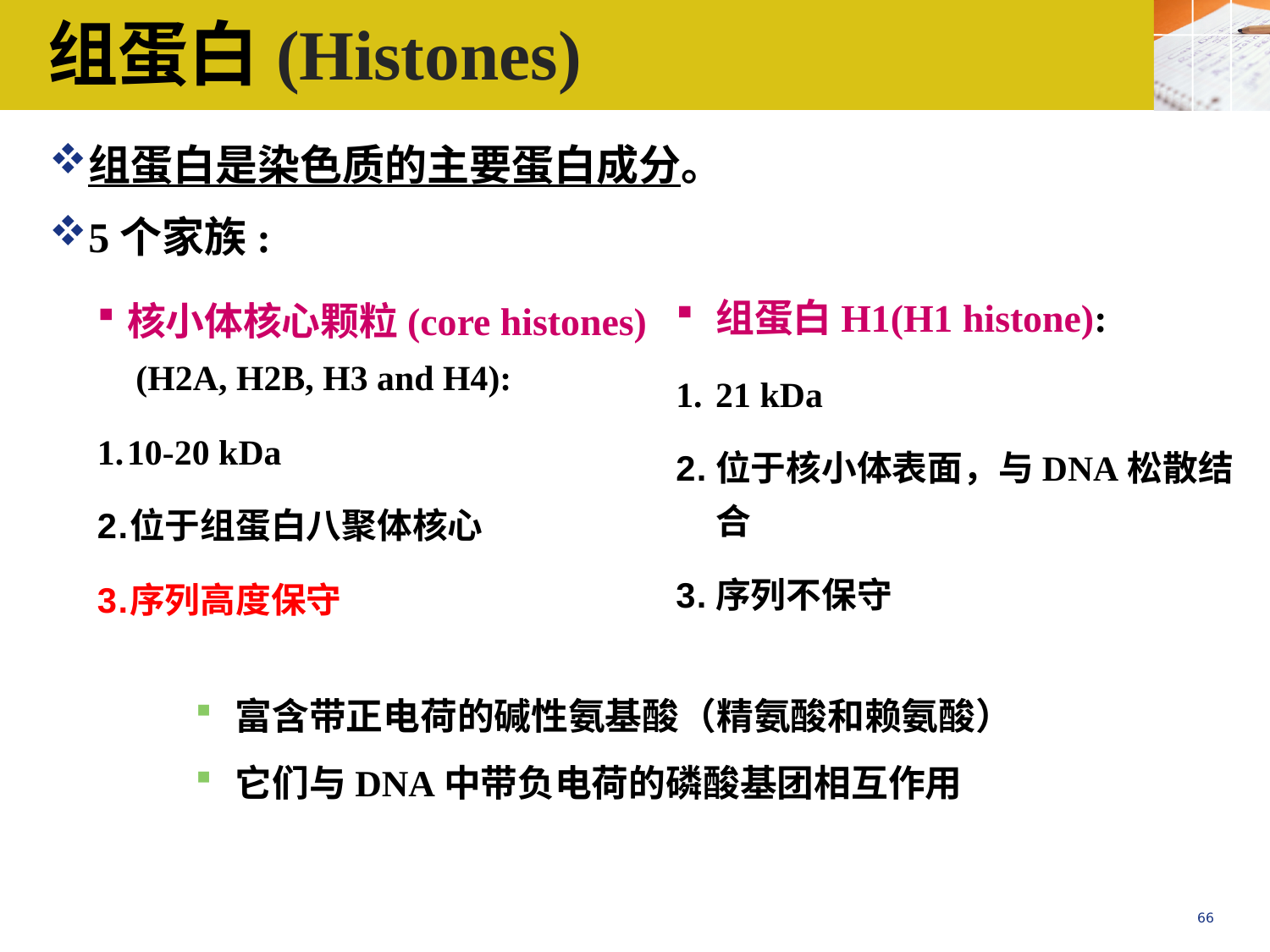

# 组蛋白(Histones)
组蛋白是染色质的主要蛋白成分。
5个家族:
核小体核心颗粒(core histones)
 (H2A, H2B, H3 and H4):
10-20 kDa
位于组蛋白八聚体核心
序列高度保守
组蛋白H1(H1 histone):
21 kDa
位于核小体表面，与DNA松散结合
序列不保守
富含带正电荷的碱性氨基酸（精氨酸和赖氨酸）
它们与DNA中带负电荷的磷酸基团相互作用
66